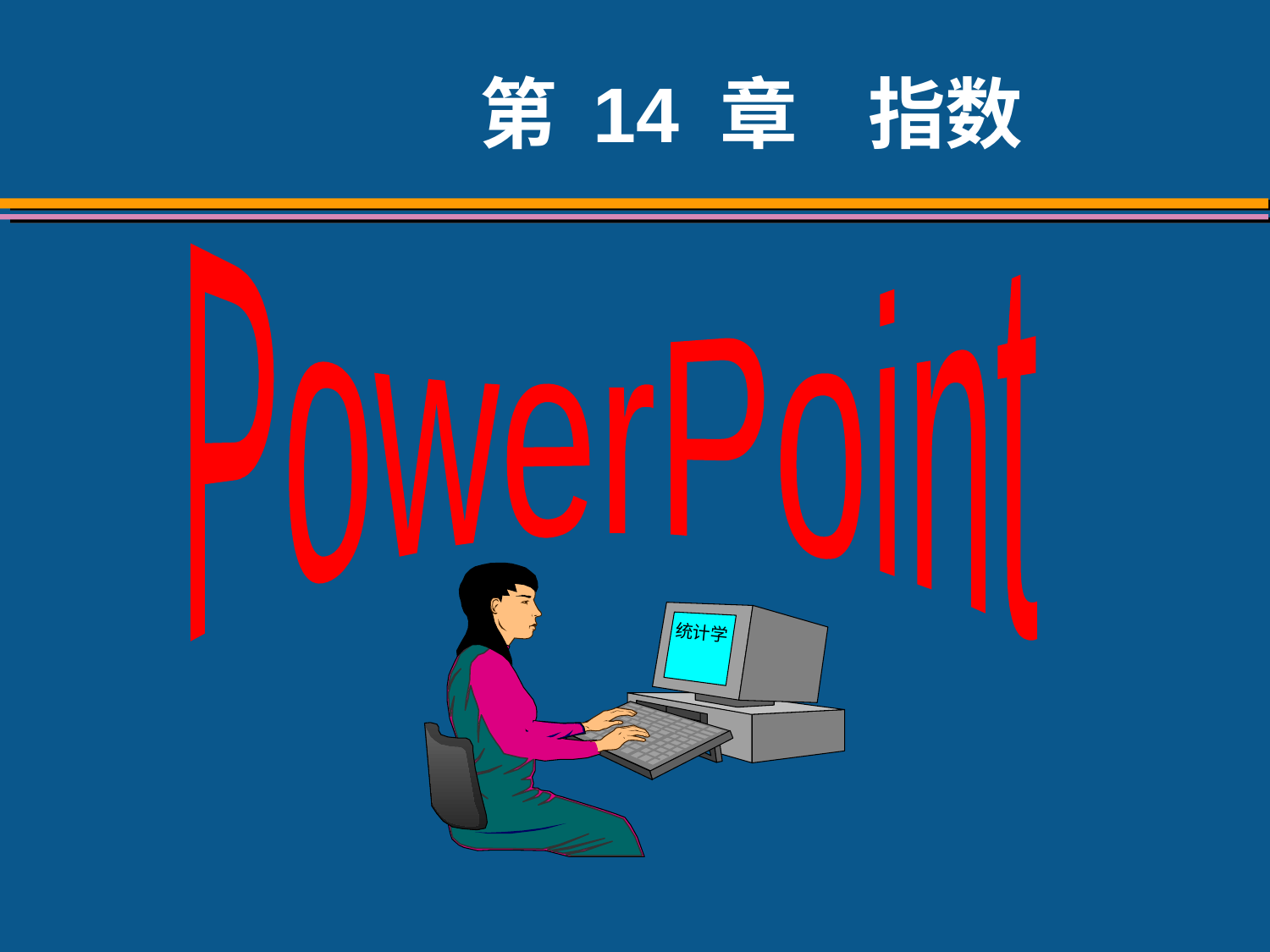

# 第 14 章    指数
PowerPoint

统计学

作者：中国人民大学统计学院
贾俊平